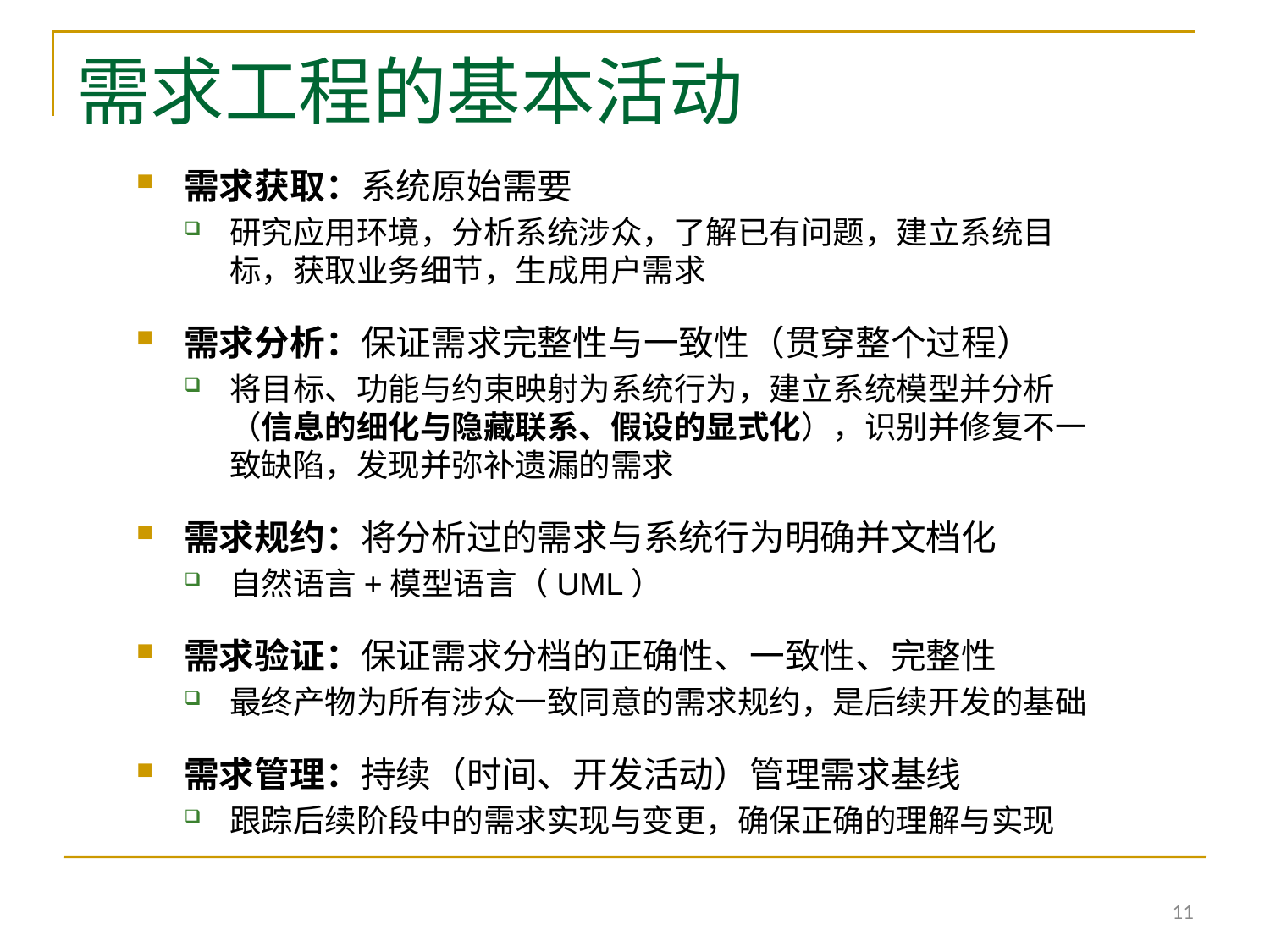

# 需求工程的基本活动
需求获取：系统原始需要
研究应用环境，分析系统涉众，了解已有问题，建立系统目标，获取业务细节，生成用户需求

需求分析：保证需求完整性与一致性（贯穿整个过程）
将目标、功能与约束映射为系统行为，建立系统模型并分析（信息的细化与隐藏联系、假设的显式化），识别并修复不一致缺陷，发现并弥补遗漏的需求

需求规约：将分析过的需求与系统行为明确并文档化
自然语言+模型语言（UML）

需求验证：保证需求分档的正确性、一致性、完整性
最终产物为所有涉众一致同意的需求规约，是后续开发的基础

需求管理：持续（时间、开发活动）管理需求基线
跟踪后续阶段中的需求实现与变更，确保正确的理解与实现
11